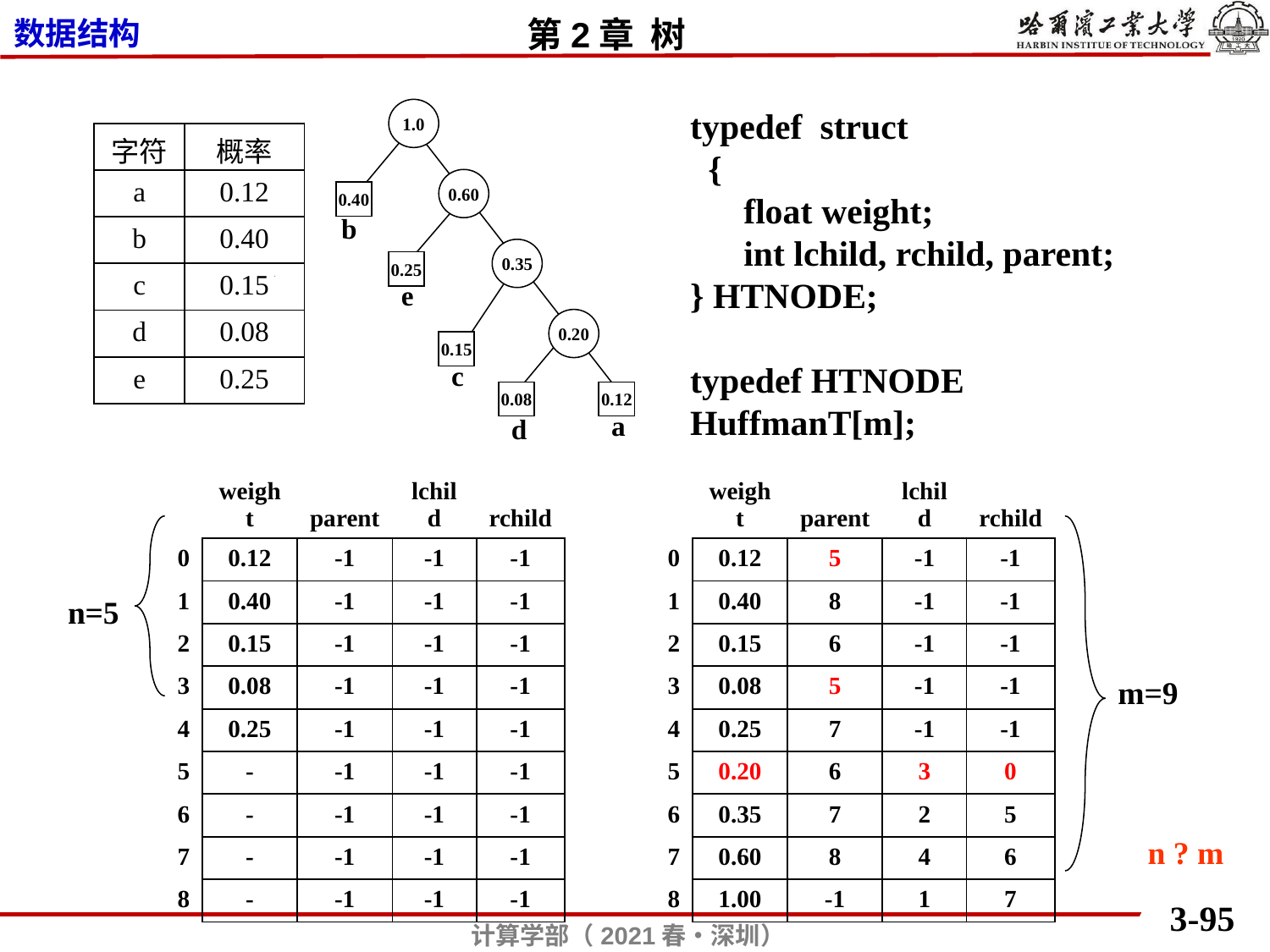

typedef  struct
  {
      float weight;
      int lchild, rchild, parent;
} HTNODE;

typedef HTNODE HuffmanT[m];
1.0

0.60
0.40

b
0.35
0.25

e
0.20
0.15

c
0.08
0.12
a
d
| 字符 | 概率 |
| --- | --- |
| a | 0.12 |
| b | 0.40 |
| c | 0.15 |
| d | 0.08 |
| e | 0.25 |

|  | weight | parent | lchild | rchild |
| --- | --- | --- | --- | --- |
| 0 | 0.12 | -1 | -1 | -1 |
| 1 | 0.40 | -1 | -1 | -1 |
| 2 | 0.15 | -1 | -1 | -1 |
| 3 | 0.08 | -1 | -1 | -1 |
| 4 | 0.25 | -1 | -1 | -1 |
| 5 | - | -1 | -1 | -1 |
| 6 | - | -1 | -1 | -1 |
| 7 | - | -1 | -1 | -1 |
| 8 | - | -1 | -1 | -1 |
|  | weight | parent | lchild | rchild |
| --- | --- | --- | --- | --- |
| 0 | 0.12 | 5 | -1 | -1 |
| 1 | 0.40 | 8 | -1 | -1 |
| 2 | 0.15 | 6 | -1 | -1 |
| 3 | 0.08 | 5 | -1 | -1 |
| 4 | 0.25 | 7 | -1 | -1 |
| 5 | 0.20 | 6 | 3 | 0 |
| 6 | 0.35 | 7 | 2 | 5 |
| 7 | 0.60 | 8 | 4 | 6 |
| 8 | 1.00 | -1 | 1 | 7 |

n=5
m=9
n ? m